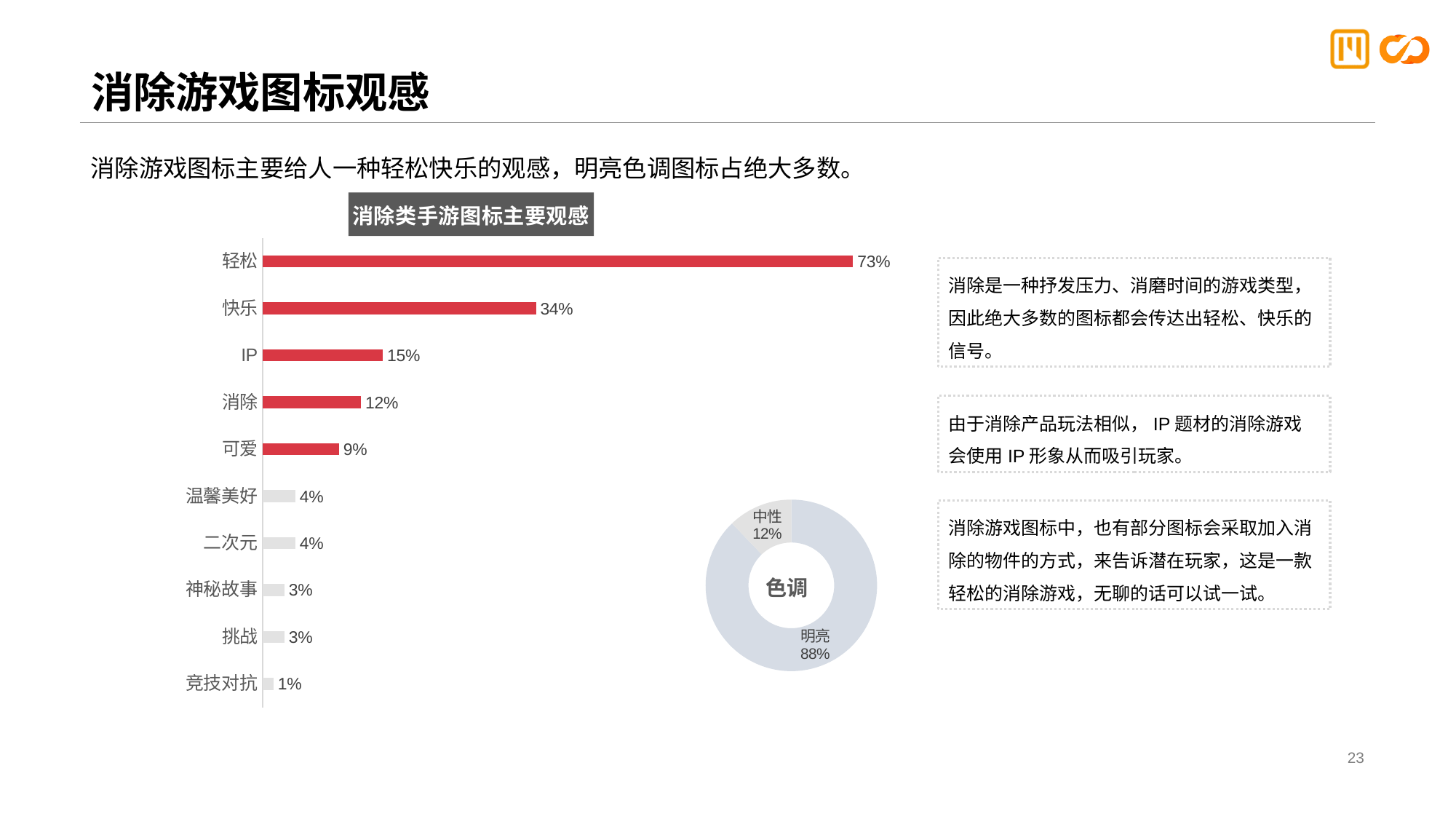

# 消除游戏图标观感
消除游戏图标主要给人一种轻松快乐的观感，明亮色调图标占绝大多数。

### Chart: 消除类手游图标主要观感

| Category | 观感编码 |
|---|---|
| 轻松 | 0.7297297297297297 |
| 快乐 | 0.33783783783783783 |
| IP | 0.14864864864864866 |
| 消除 | 0.12162162162162163 |
| 可爱 | 0.0945945945945946 |
| 温馨美好 | 0.04054054054054054 |
| 二次元 | 0.04054054054054054 |
| 神秘故事 | 0.02702702702702703 |
| 挑战 | 0.02702702702702703 |
| 竞技对抗 | 0.013513513513513514 |
消除是一种抒发压力、消磨时间的游戏类型，因此绝大多数的图标都会传达出轻松、快乐的信号。
由于消除产品玩法相似，IP题材的消除游戏会使用IP形象从而吸引玩家。

### Chart: 色调

| Category | 色调 |
|---|---|
| 明亮 | 0.8783783783783784 |
| 中性 | 0.12162162162162163 |
消除游戏图标中，也有部分图标会采取加入消除的物件的方式，来告诉潜在玩家，这是一款轻松的消除游戏，无聊的话可以试一试。

23